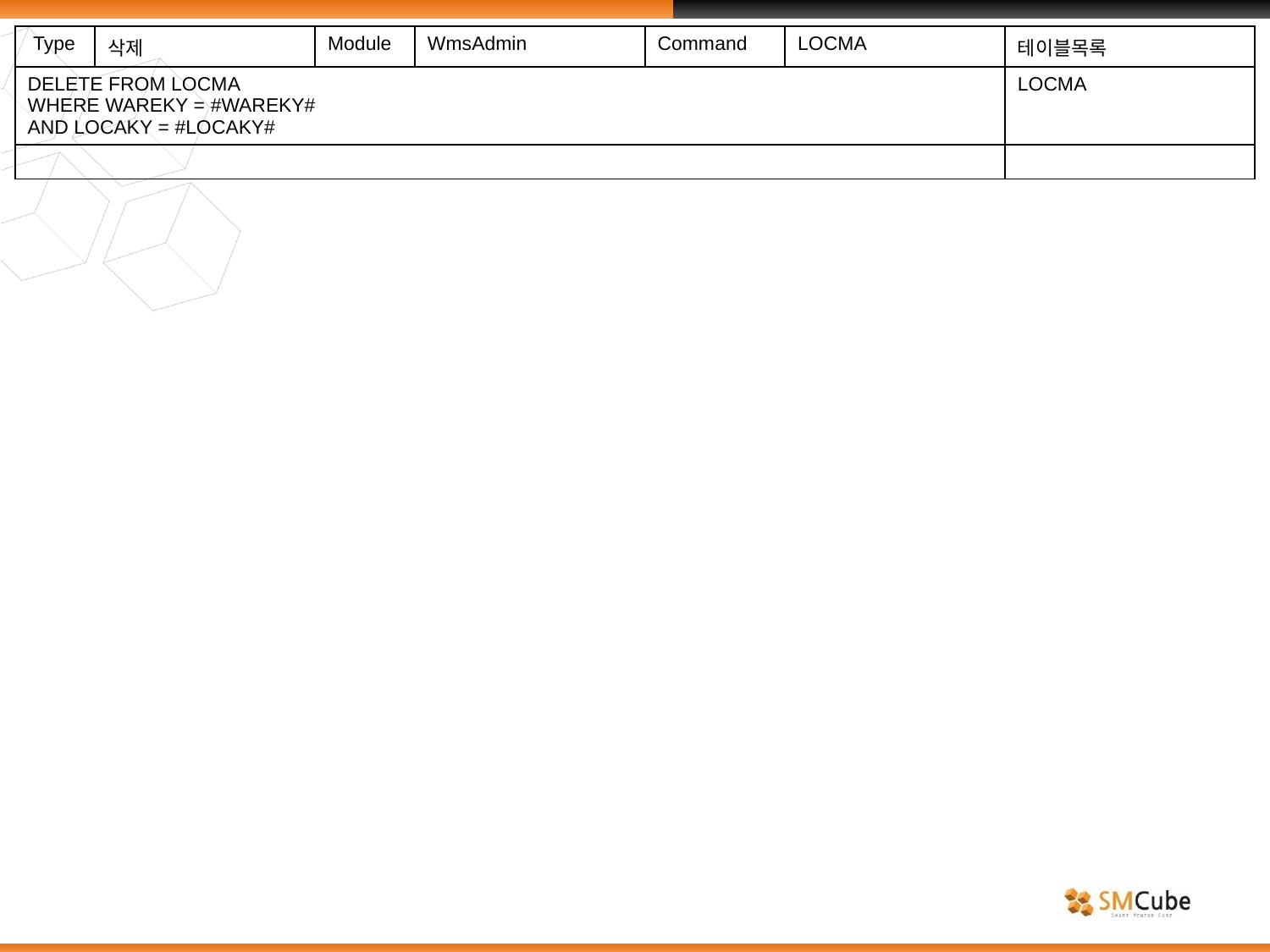

| Type | 삭제 | Module | WmsAdmin | Command | LOCMA | 테이블목록 |
| --- | --- | --- | --- | --- | --- | --- |
| DELETE FROM LOCMA WHERE WAREKY = #WAREKY# AND LOCAKY = #LOCAKY# |  |  |  |  |  | LOCMA |
|  |  |  |  |  |  |  |